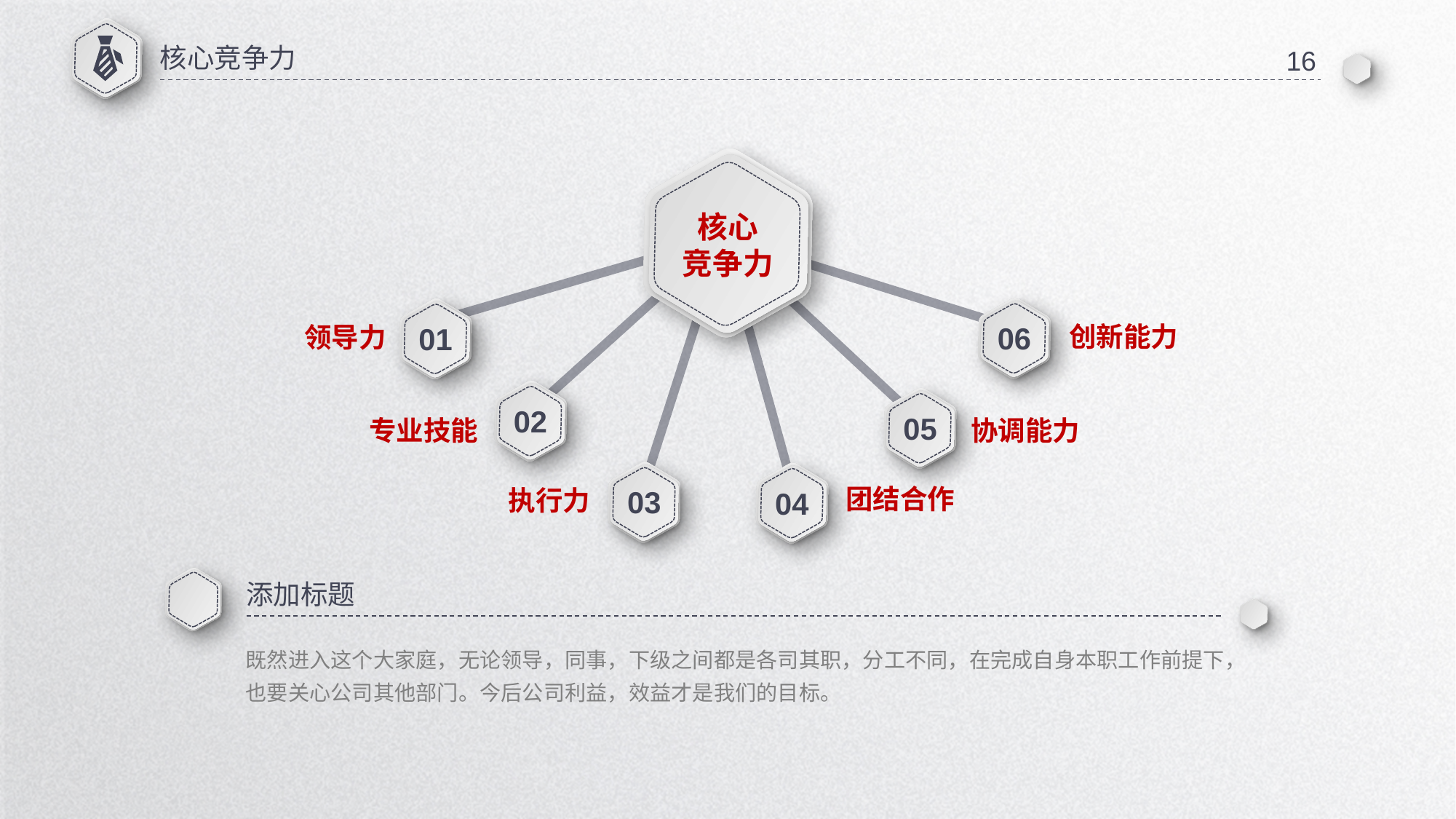

核心竞争力
16

核心
竞争力

06

01
创新能力
领导力

02

05
专业技能
协调能力

03

04
团结合作
执行力

添加标题

既然进入这个大家庭，无论领导，同事，下级之间都是各司其职，分工不同，在完成自身本职工作前提下，也要关心公司其他部门。今后公司利益，效益才是我们的目标。
延时符